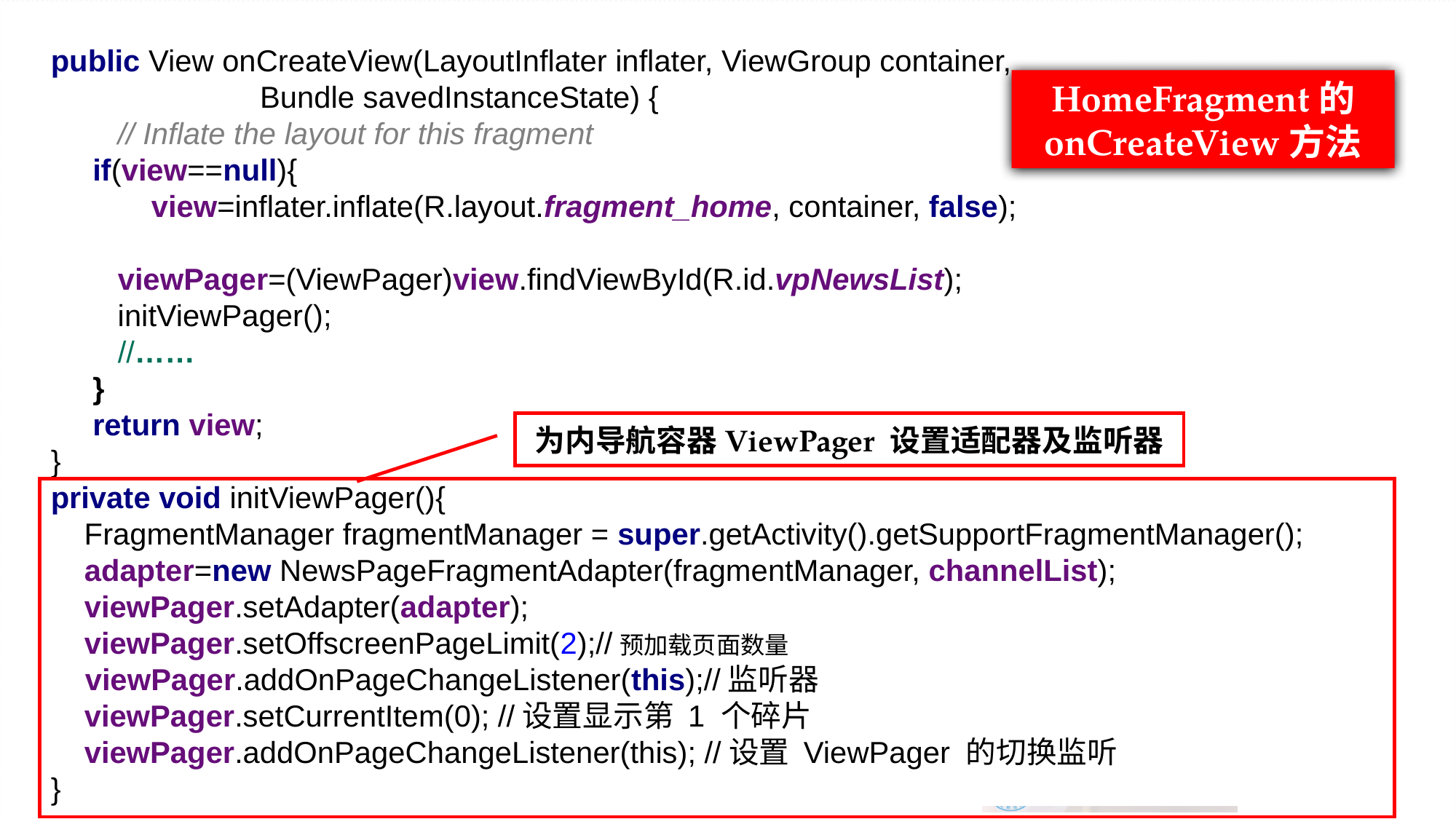

public View onCreateView(LayoutInflater inflater, ViewGroup container,
                         Bundle savedInstanceState) {
        // Inflate the layout for this fragment
     if(view==null){
            view=inflater.inflate(R.layout.fragment_home, container, false);
        viewPager=(ViewPager)view.findViewById(R.id.vpNewsList);
        initViewPager();
        //……
     }
     return view;
}
private void initViewPager(){
    FragmentManager fragmentManager = super.getActivity().getSupportFragmentManager();
    adapter=new NewsPageFragmentAdapter(fragmentManager, channelList);
    viewPager.setAdapter(adapter);
    viewPager.setOffscreenPageLimit(2);//预加载页面数量
    viewPager.addOnPageChangeListener(this);//监听器
    viewPager.setCurrentItem(0); //设置显示第 1 个碎片
    viewPager.addOnPageChangeListener(this); //设置 ViewPager 的切换监听
}
HomeFragment的
onCreateView方法
为内导航容器ViewPager 设置适配器及监听器